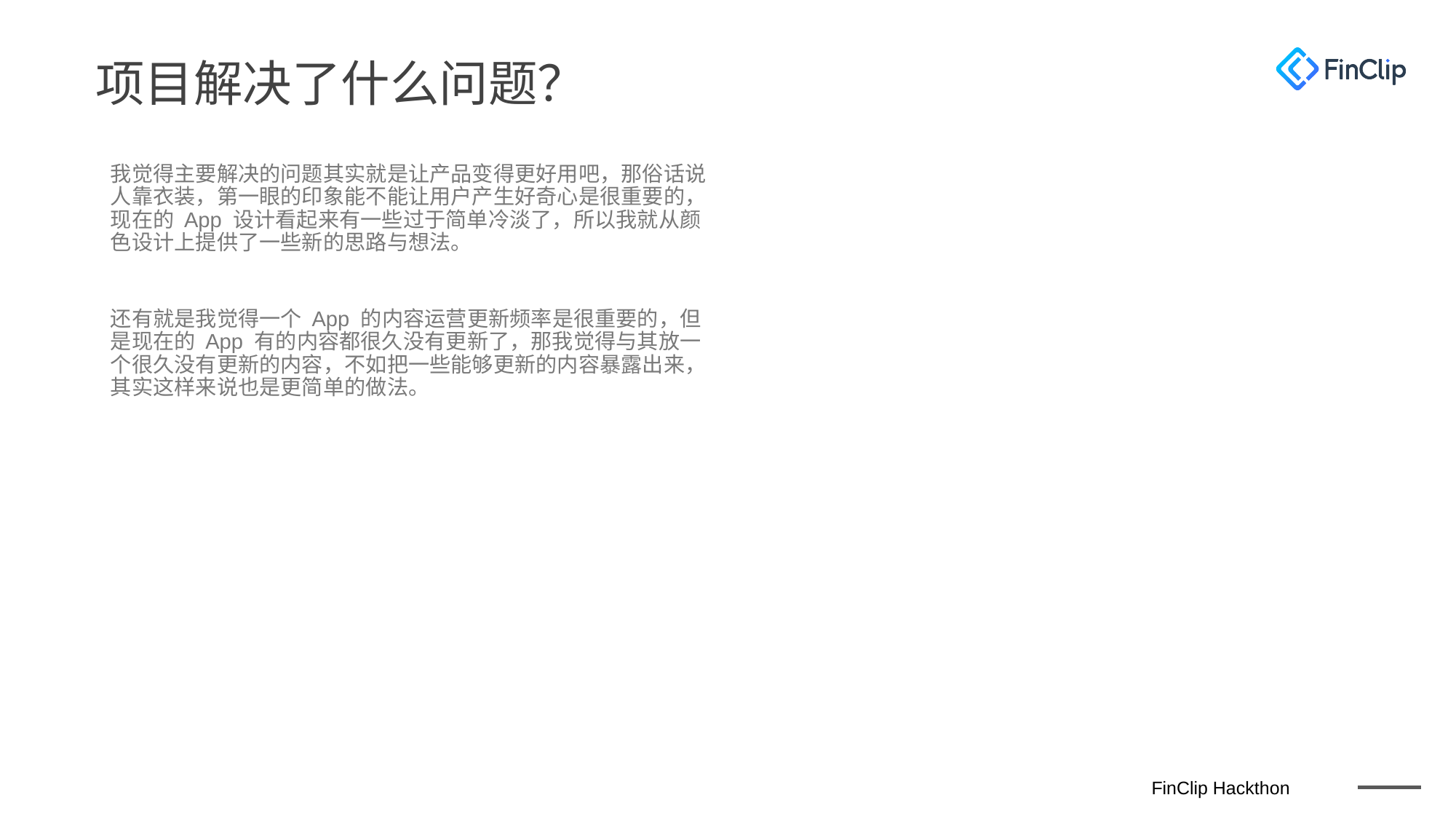

项目解决了什么问题？
我觉得主要解决的问题其实就是让产品变得更好用吧，那俗话说人靠衣装，第一眼的印象能不能让用户产生好奇心是很重要的，现在的 App 设计看起来有一些过于简单冷淡了，所以我就从颜色设计上提供了一些新的思路与想法。

还有就是我觉得一个 App 的内容运营更新频率是很重要的，但是现在的 App 有的内容都很久没有更新了，那我觉得与其放一个很久没有更新的内容，不如把一些能够更新的内容暴露出来，其实这样来说也是更简单的做法。